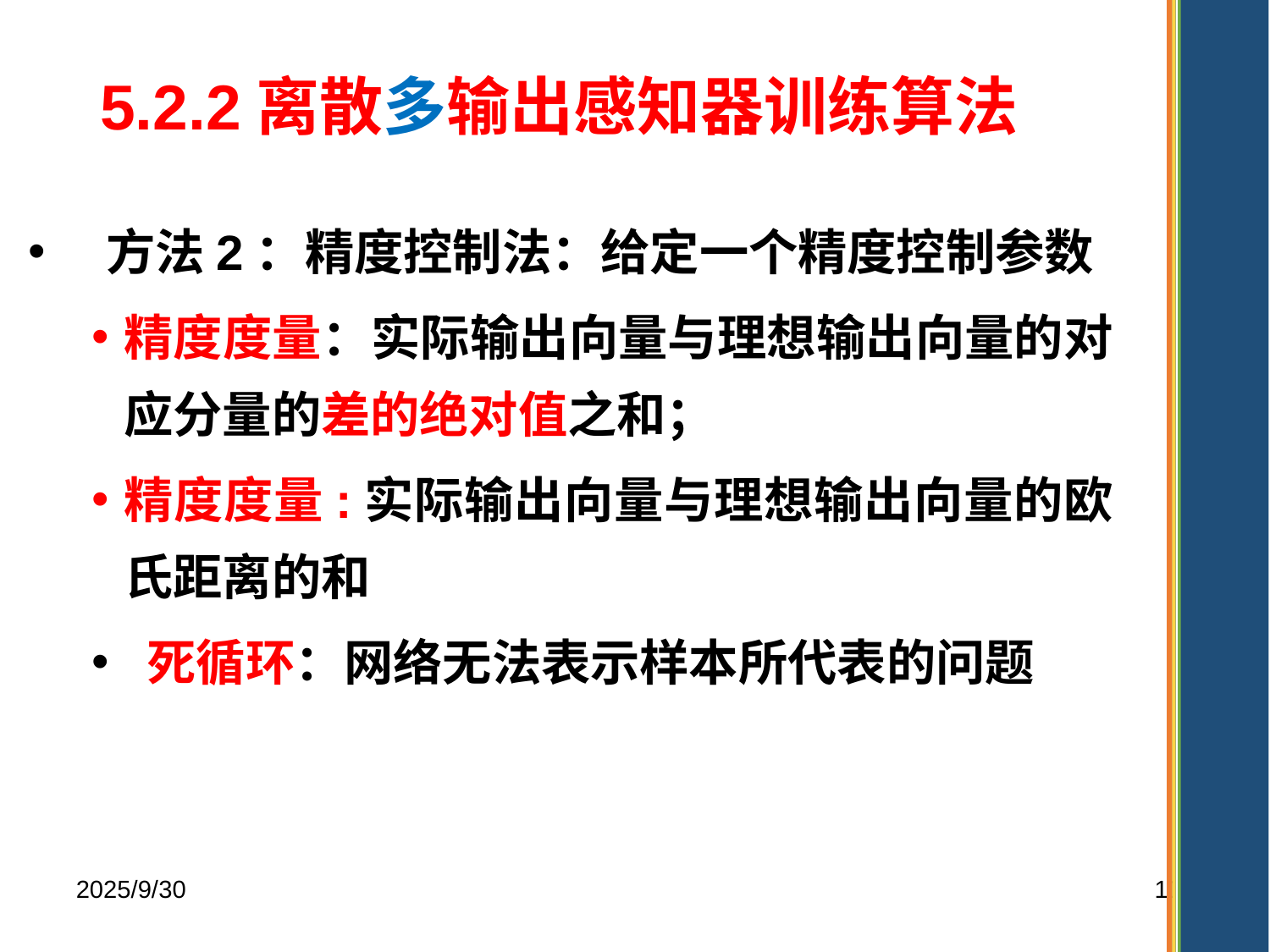

5.2.2离散多输出感知器训练算法
   方法2：精度控制法：给定一个精度控制参数
精度度量：实际输出向量与理想输出向量的对应分量的差的绝对值之和；
精度度量:实际输出向量与理想输出向量的欧氏距离的和
 死循环：网络无法表示样本所代表的问题
2025/9/30
118